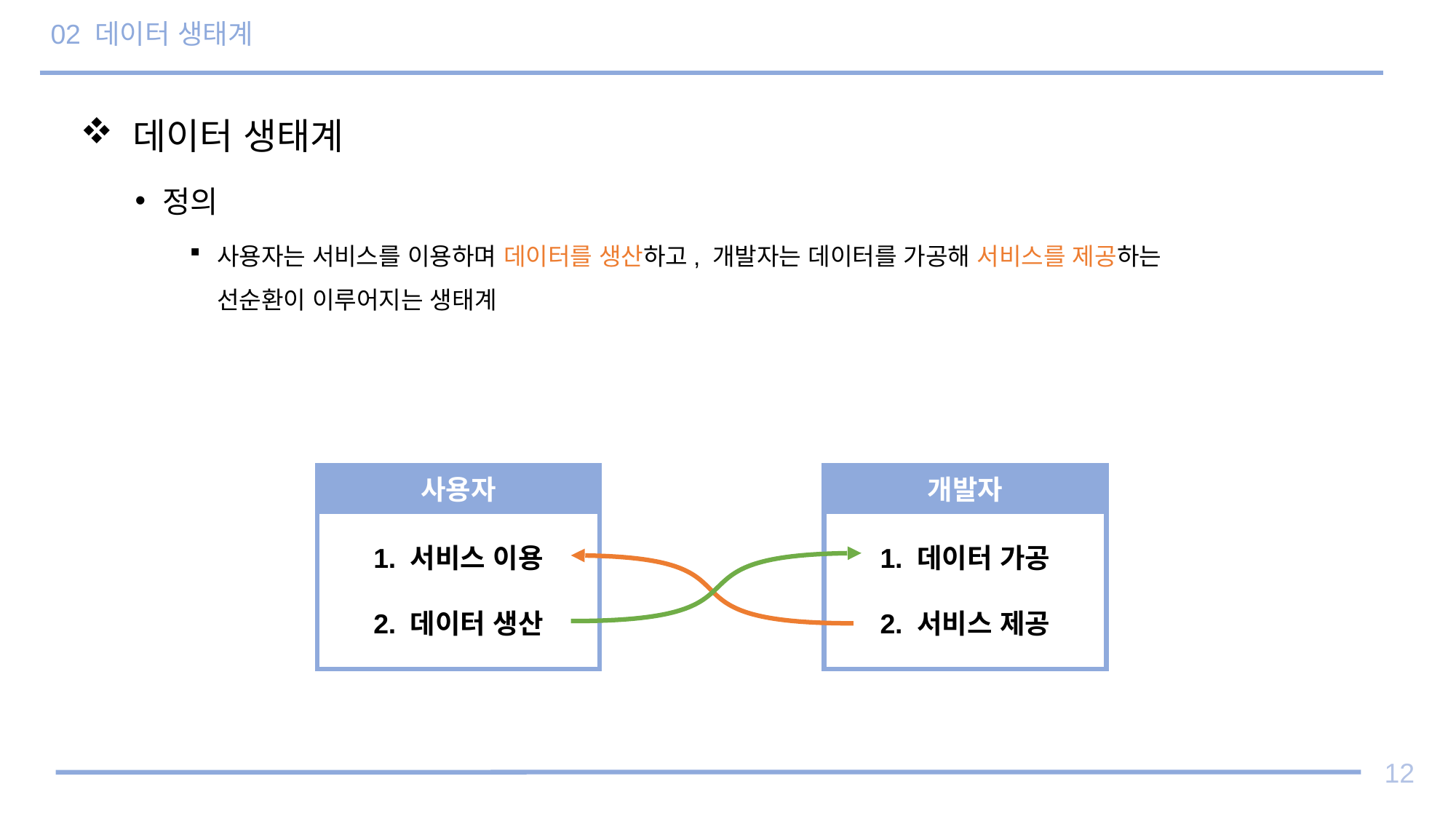

# 02 데이터 생태계
 데이터 생태계
정의
사용자는 서비스를 이용하며 데이터를 생산하고, 개발자는 데이터를 가공해 서비스를 제공하는
선순환이 이루어지는 생태계
사용자
개발자
1. 서비스 이용
2. 데이터 생산
1. 데이터 가공
2. 서비스 제공
12